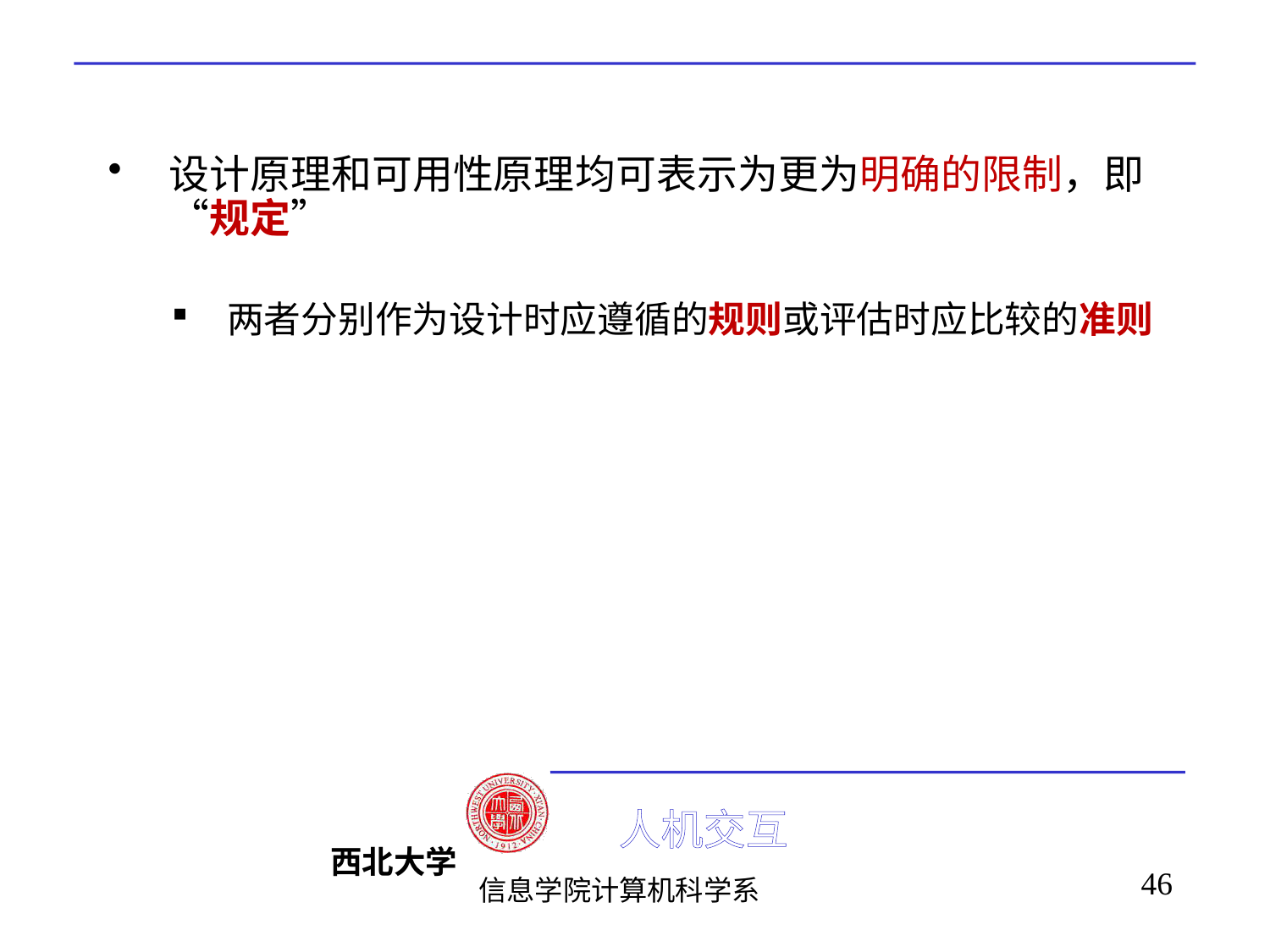

设计原理和可用性原理均可表示为更为明确的限制，即“规定”

两者分别作为设计时应遵循的规则或评估时应比较的准则

46